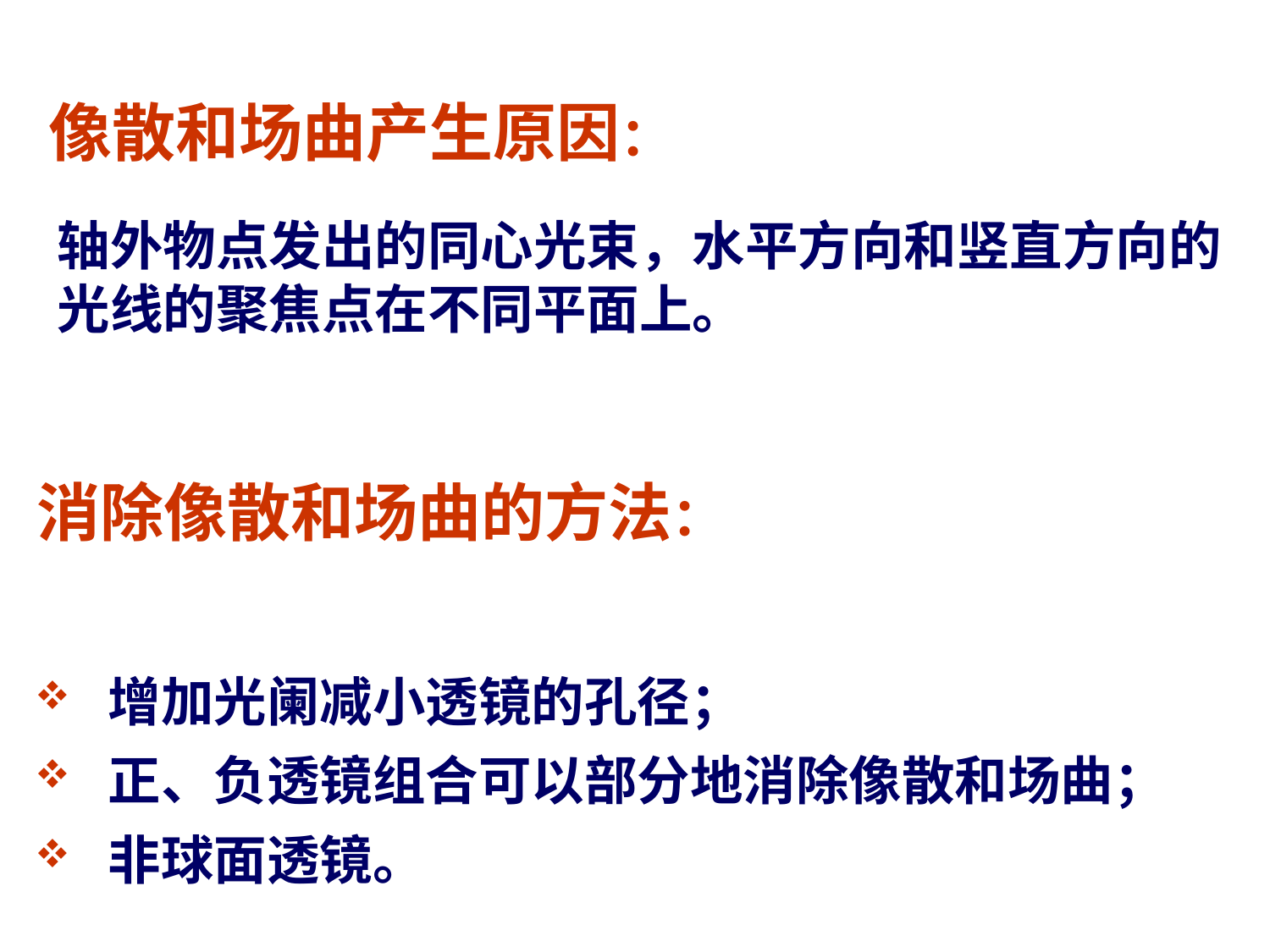

像散和场曲产生原因：
轴外物点发出的同心光束，水平方向和竖直方向的光线的聚焦点在不同平面上。
消除像散和场曲的方法：
  增加光阑减小透镜的孔径；
  正、负透镜组合可以部分地消除像散和场曲；
  非球面透镜。